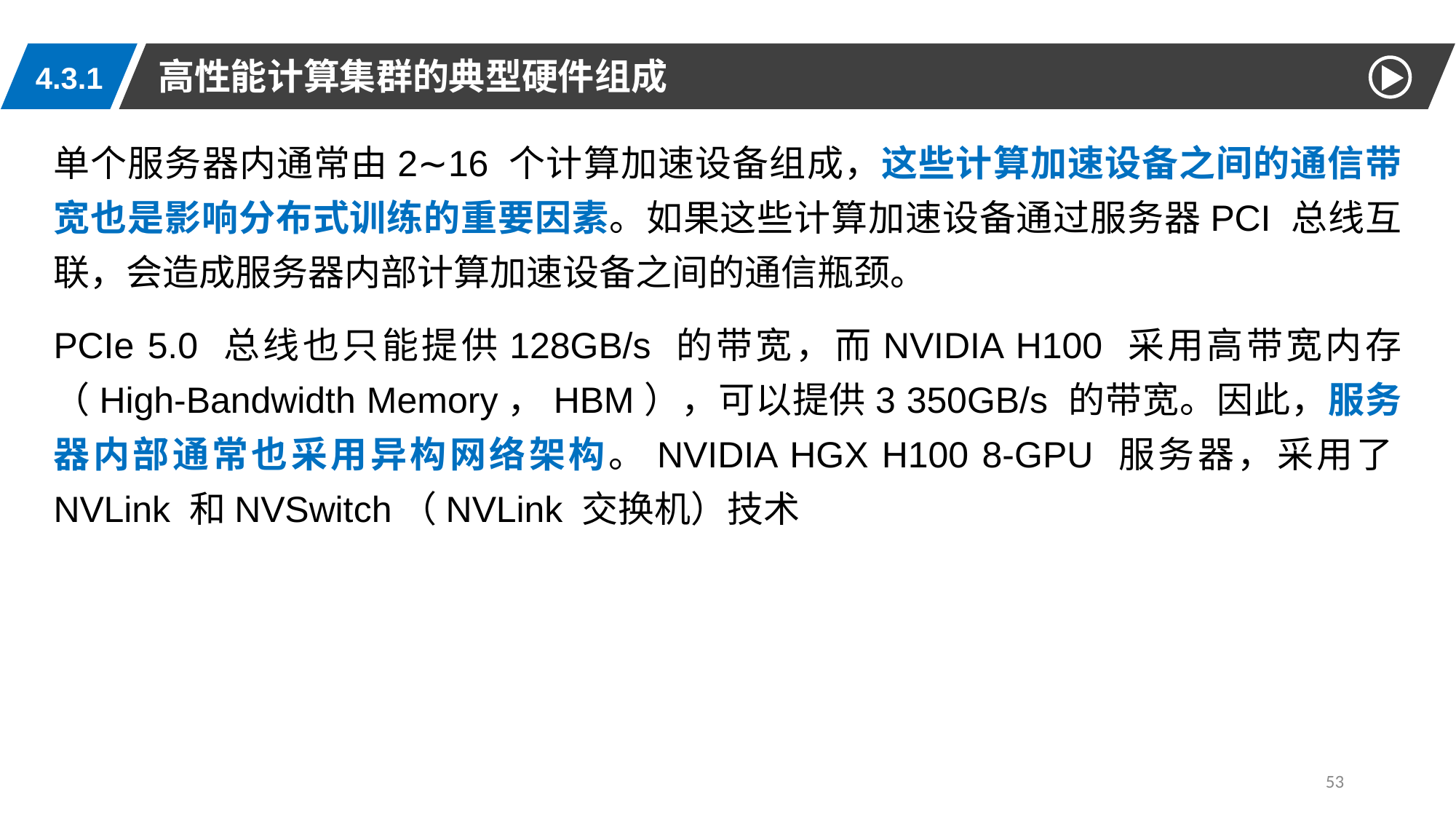

高性能计算集群的典型硬件组成
4.3.1

单个服务器内通常由2∼16 个计算加速设备组成，这些计算加速设备之间的通信带宽也是影响分布式训练的重要因素。如果这些计算加速设备通过服务器PCI 总线互联，会造成服务器内部计算加速设备之间的通信瓶颈。
PCIe 5.0 总线也只能提供128GB/s 的带宽，而NVIDIA H100 采用高带宽内存（High-Bandwidth Memory，HBM），可以提供3 350GB/s 的带宽。因此，服务器内部通常也采用异构网络架构。NVIDIA HGX H100 8-GPU 服务器，采用了NVLink 和NVSwitch（NVLink 交换机）技术
53